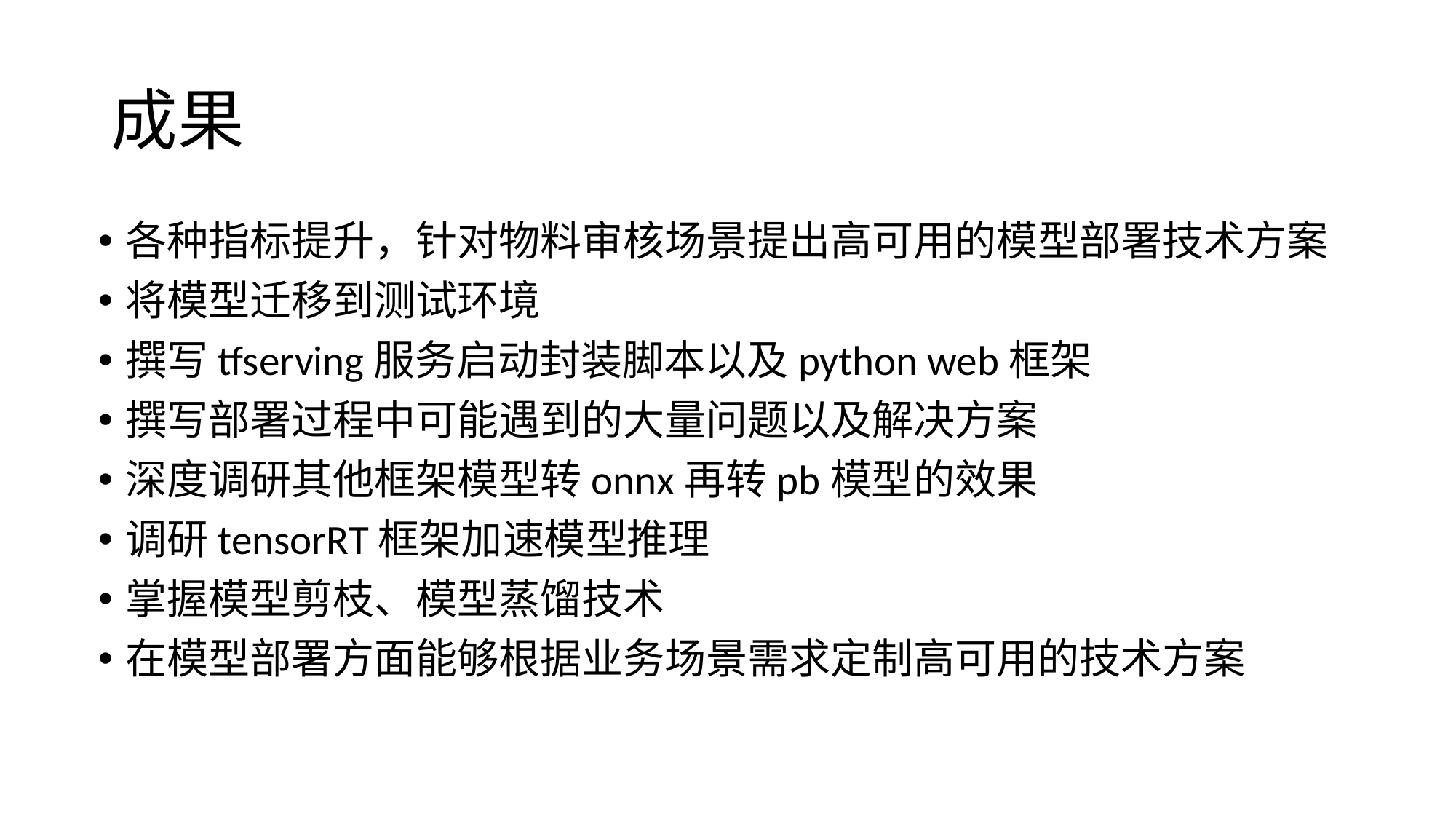

# 成果

各种指标提升，针对物料审核场景提出高可用的模型部署技术方案
将模型迁移到测试环境
撰写tfserving服务启动封装脚本以及python web框架
撰写部署过程中可能遇到的大量问题以及解决方案
深度调研其他框架模型转onnx再转pb模型的效果
调研tensorRT框架加速模型推理
掌握模型剪枝、模型蒸馏技术
在模型部署方面能够根据业务场景需求定制高可用的技术方案